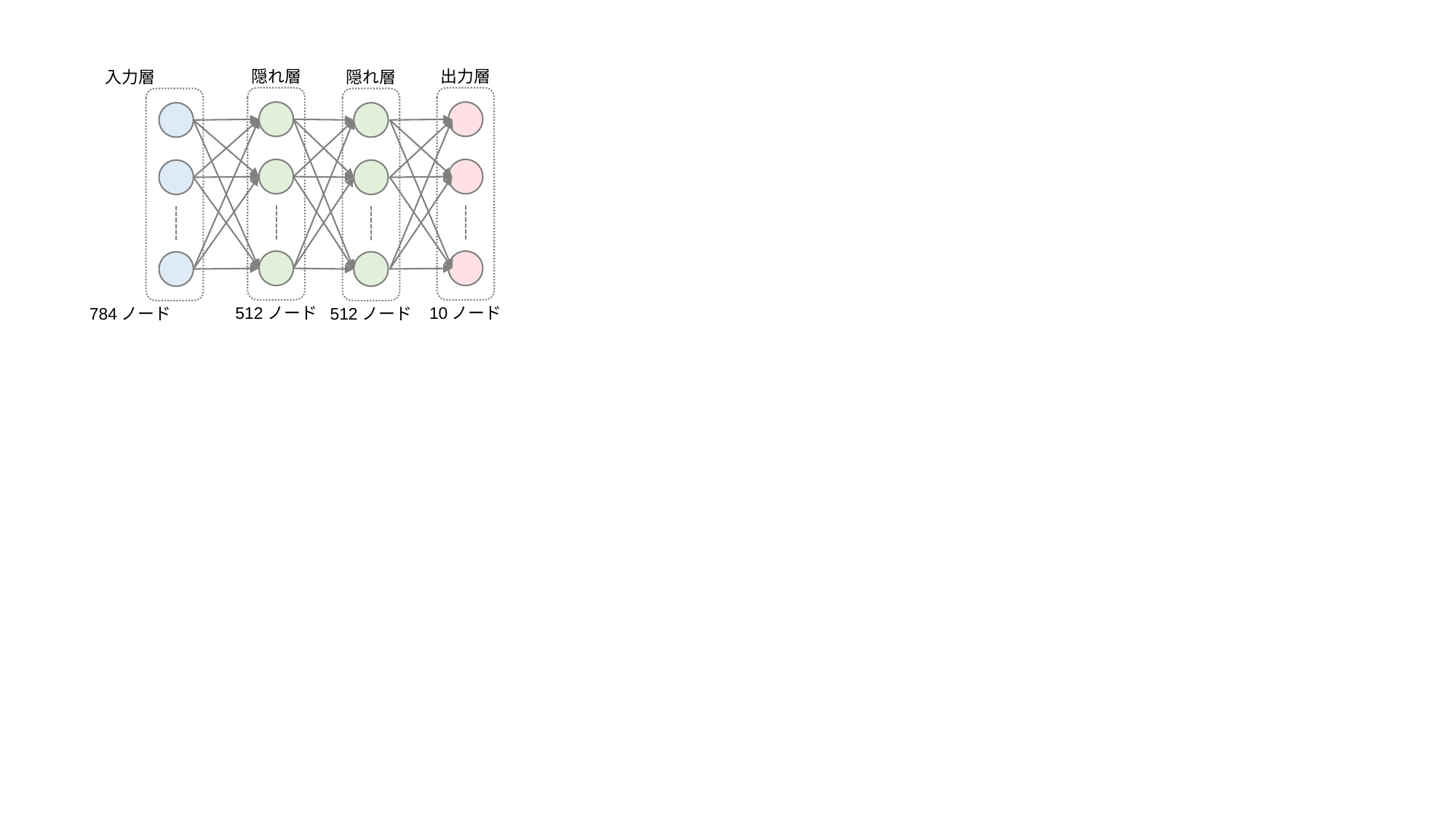

隠れ層
出力層
入力層
隠れ層

512ノード
10ノード
784ノード
512ノード